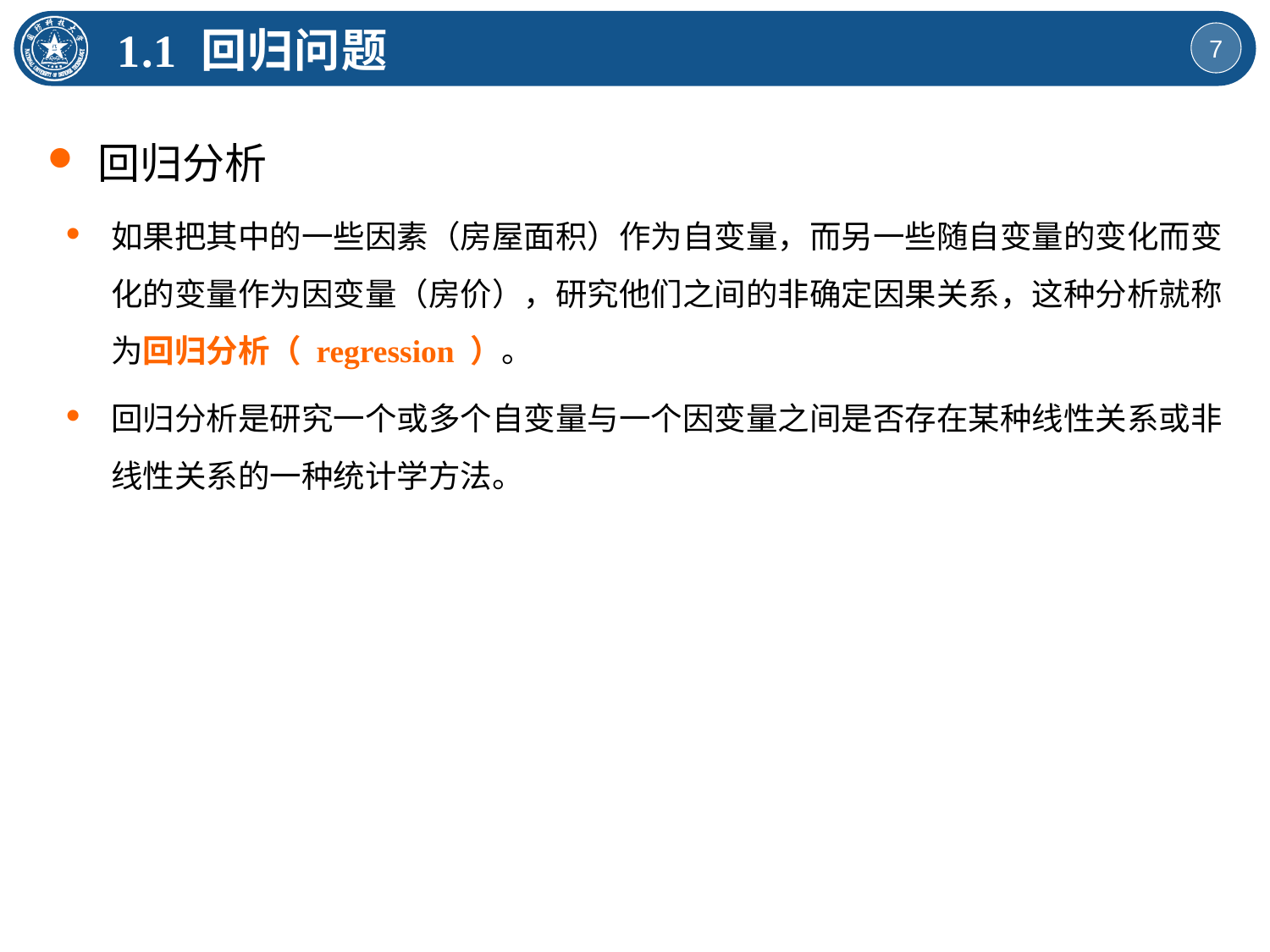

1.1 回归问题
回归分析
如果把其中的一些因素（房屋面积）作为自变量，而另一些随自变量的变化而变化的变量作为因变量（房价），研究他们之间的非确定因果关系，这种分析就称为回归分析（ regression ）。
回归分析是研究一个或多个自变量与一个因变量之间是否存在某种线性关系或非线性关系的一种统计学方法。